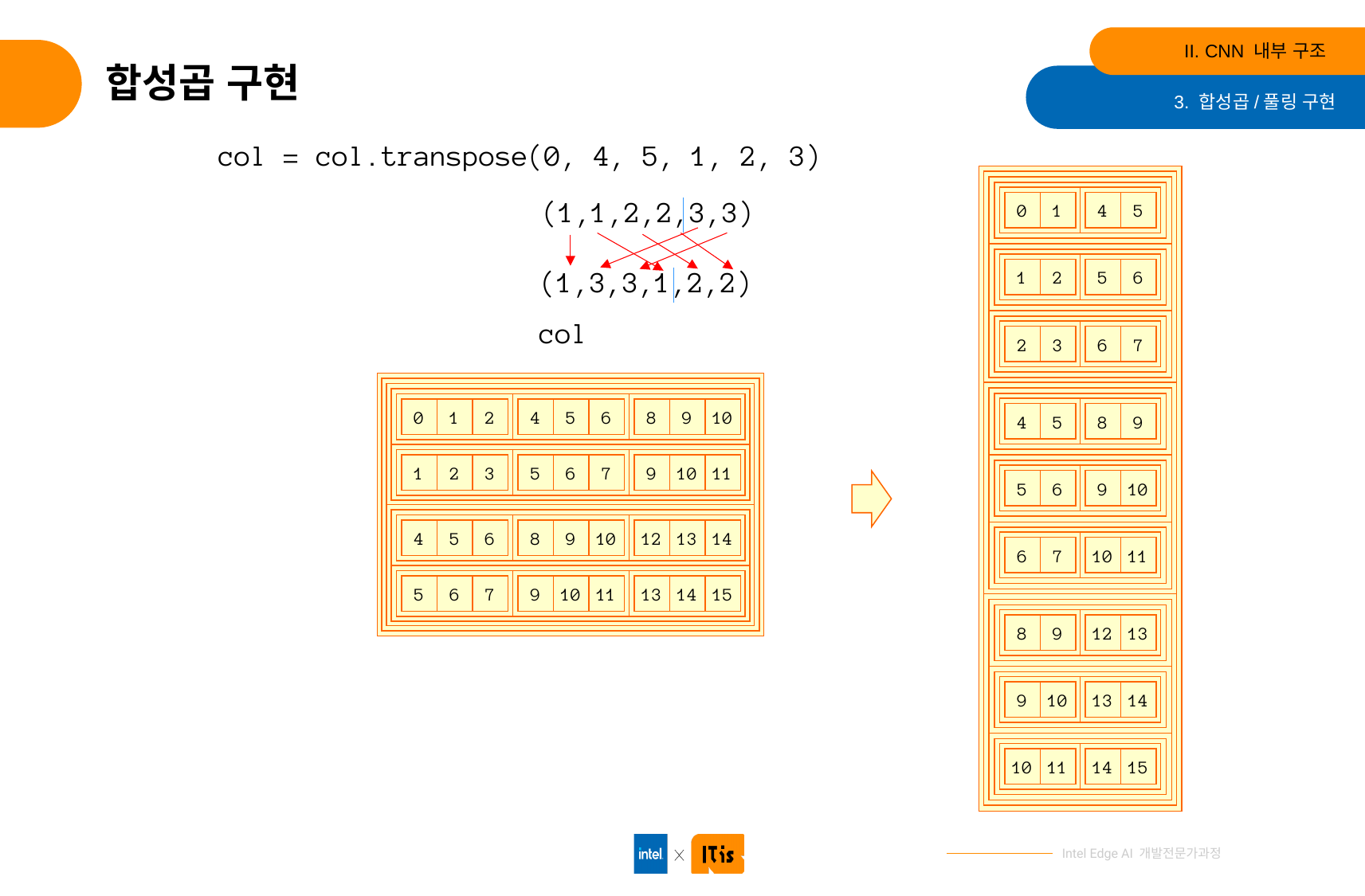

II. CNN 내부 구조
# 합성곱 구현
3. 합성곱/풀링 구현
col = col.transpose(0, 4, 5, 1, 2, 3)

(1,1,2,2,3,3)

0
1
4
5

(1,3,3,1,2,2)
1
2
5
6
col

2
3
6
7

0
1
2
4
5
6
8
9
10
4
5
8
9

1
2
3
5
6
7
9
10
11

5
6
9
10

4
5
6
8
9
10
12
13
14

6
7
10
11

5
6
7
9
10
11
13
14
15

8
9
12
13

9
10
13
14

10
11
14
15